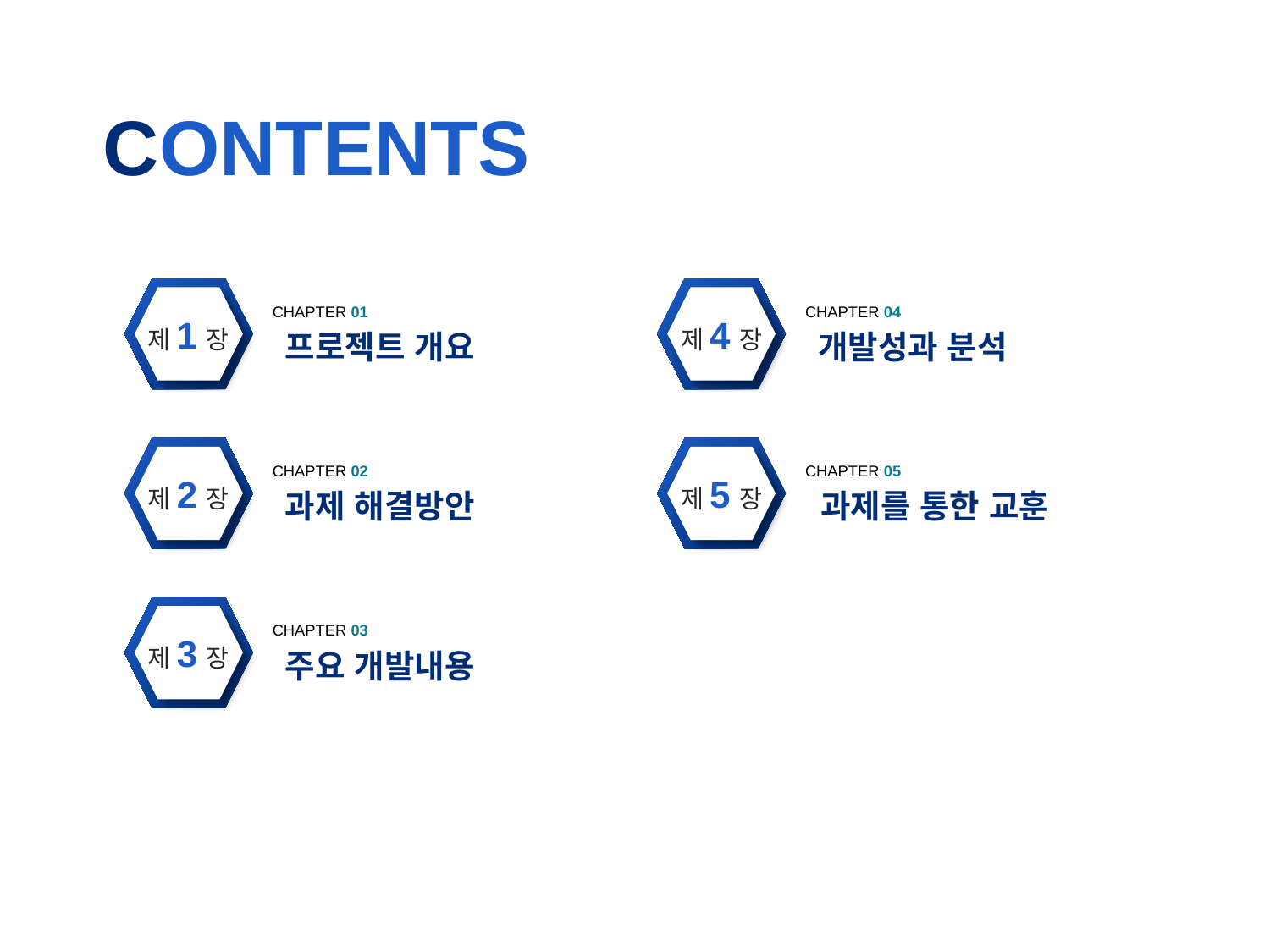

CONTENTS
경상남도 산업단지 플랫폼 개발

제1장

제4장
CHAPTER 01
프로젝트 개요
CHAPTER 04
개발성과 분석

CHAPTER 02
과제 해결방안
CHAPTER 05
과제를 통한 교훈
제2장
제5장

제3장
CHAPTER 03
주요 개발내용